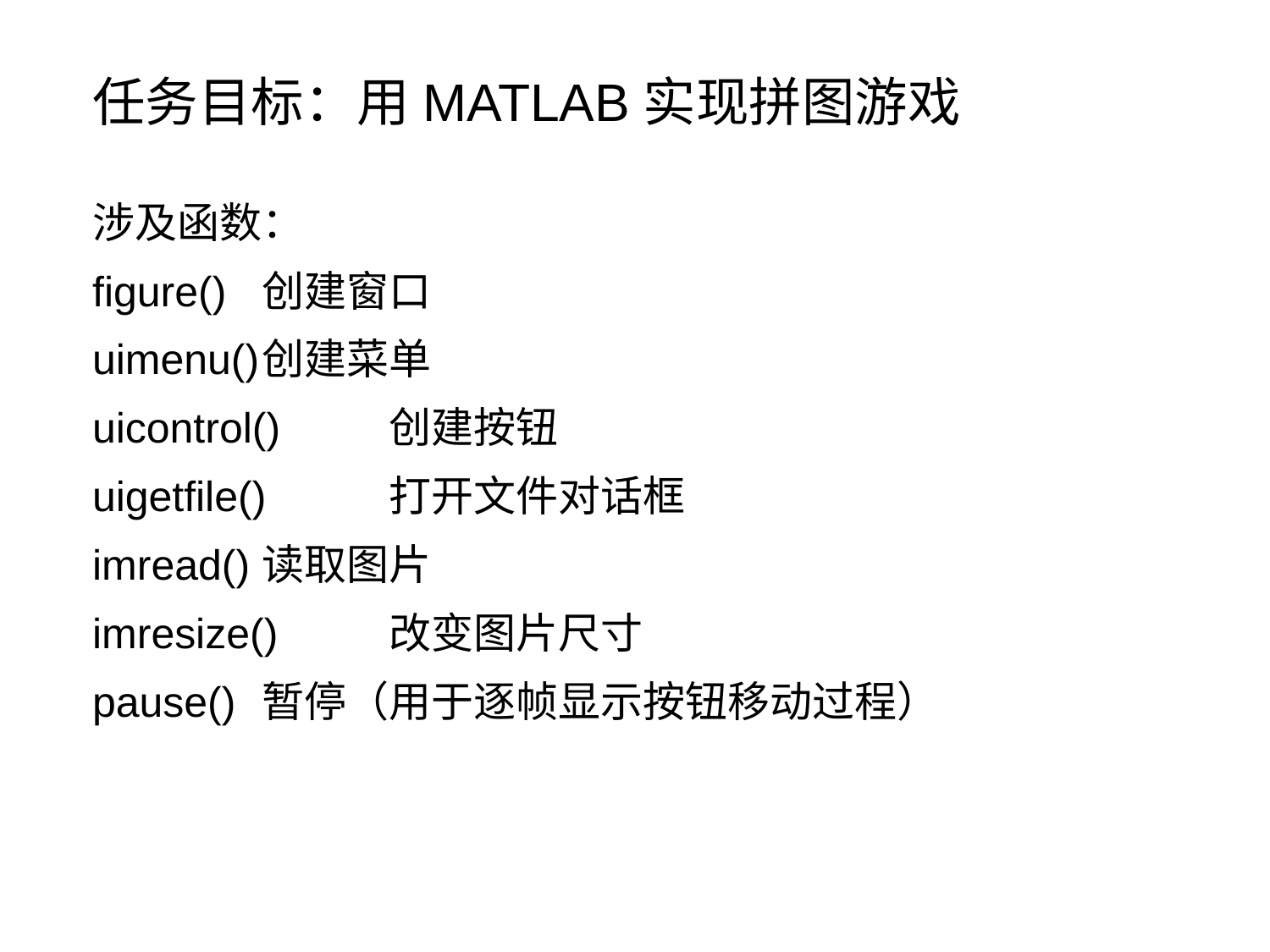

任务目标：用MATLAB实现拼图游戏

涉及函数：
figure()	创建窗口
uimenu()	创建菜单
uicontrol()	创建按钮
uigetfile()	打开文件对话框
imread()	读取图片
imresize()	改变图片尺寸
pause()	暂停（用于逐帧显示按钮移动过程）